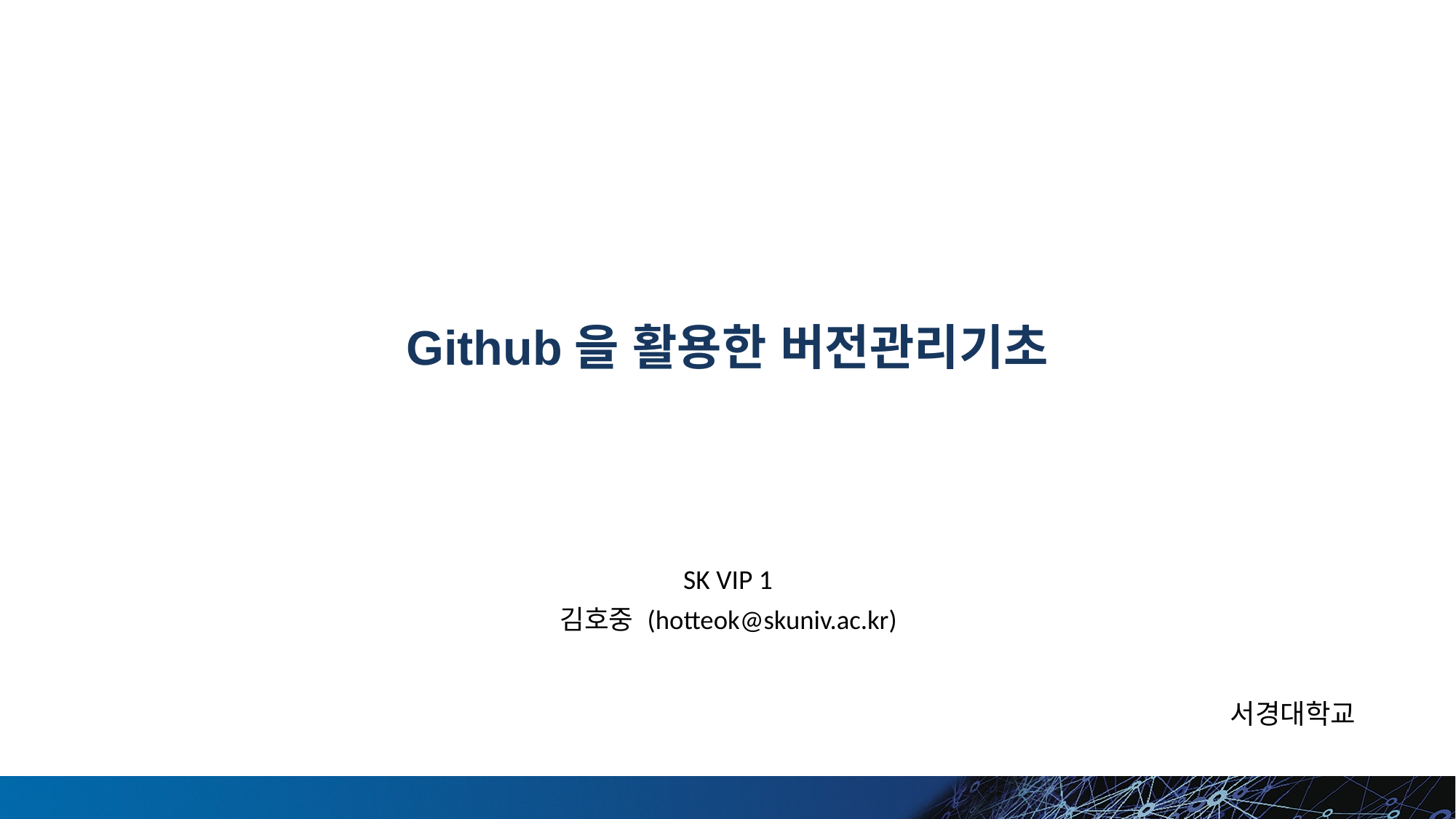

# Github을 활용한 버전관리기초
SK VIP 1
김호중 (hotteok@skuniv.ac.kr)